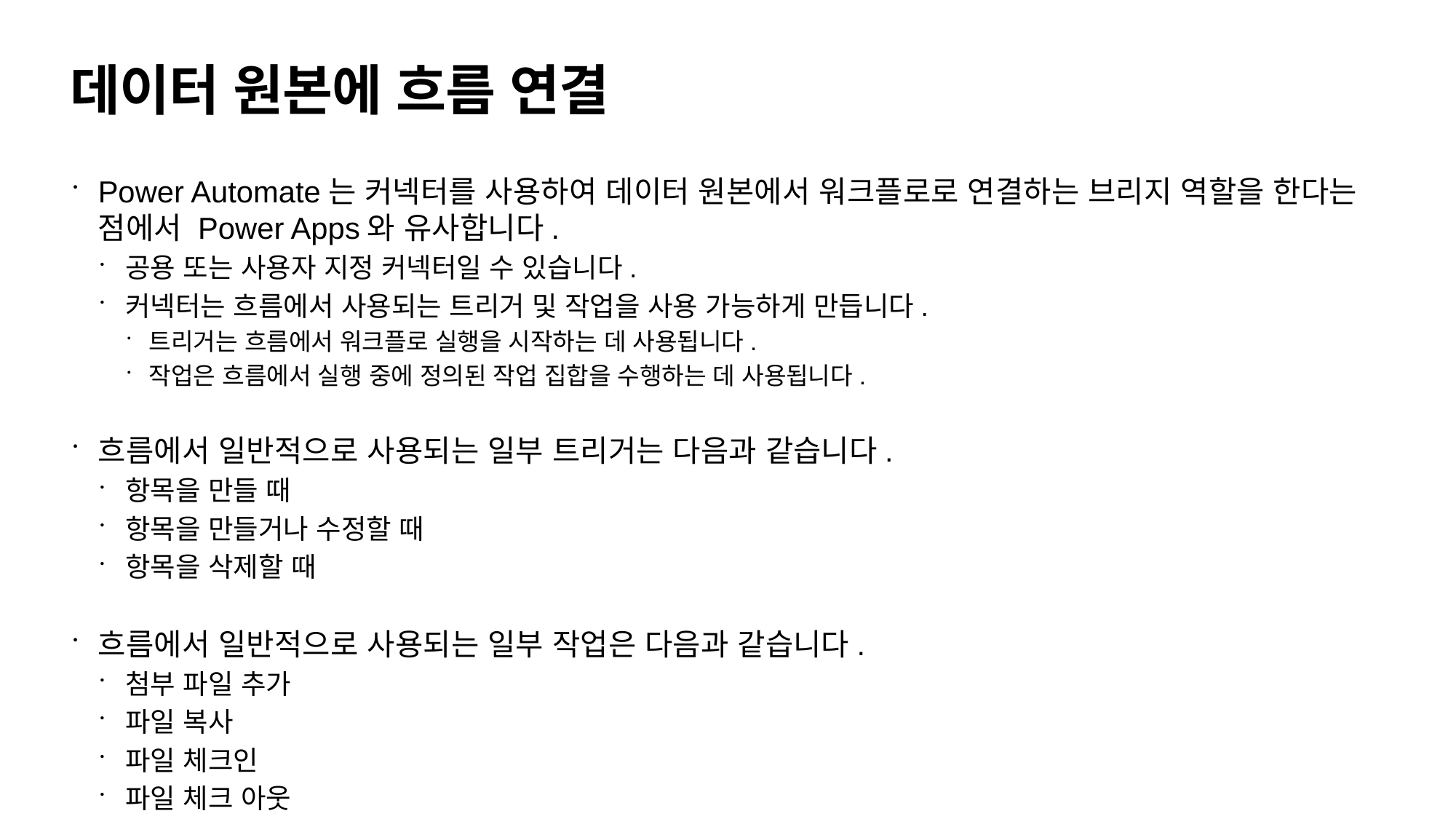

# 데이터 원본에 흐름 연결
Power Automate는 커넥터를 사용하여 데이터 원본에서 워크플로로 연결하는 브리지 역할을 한다는 점에서 Power Apps와 유사합니다.
공용 또는 사용자 지정 커넥터일 수 있습니다.
커넥터는 흐름에서 사용되는 트리거 및 작업을 사용 가능하게 만듭니다.
트리거는 흐름에서 워크플로 실행을 시작하는 데 사용됩니다.
작업은 흐름에서 실행 중에 정의된 작업 집합을 수행하는 데 사용됩니다.

흐름에서 일반적으로 사용되는 일부 트리거는 다음과 같습니다.
항목을 만들 때
항목을 만들거나 수정할 때
항목을 삭제할 때

흐름에서 일반적으로 사용되는 일부 작업은 다음과 같습니다.
첨부 파일 추가
파일 복사
파일 체크인
파일 체크 아웃